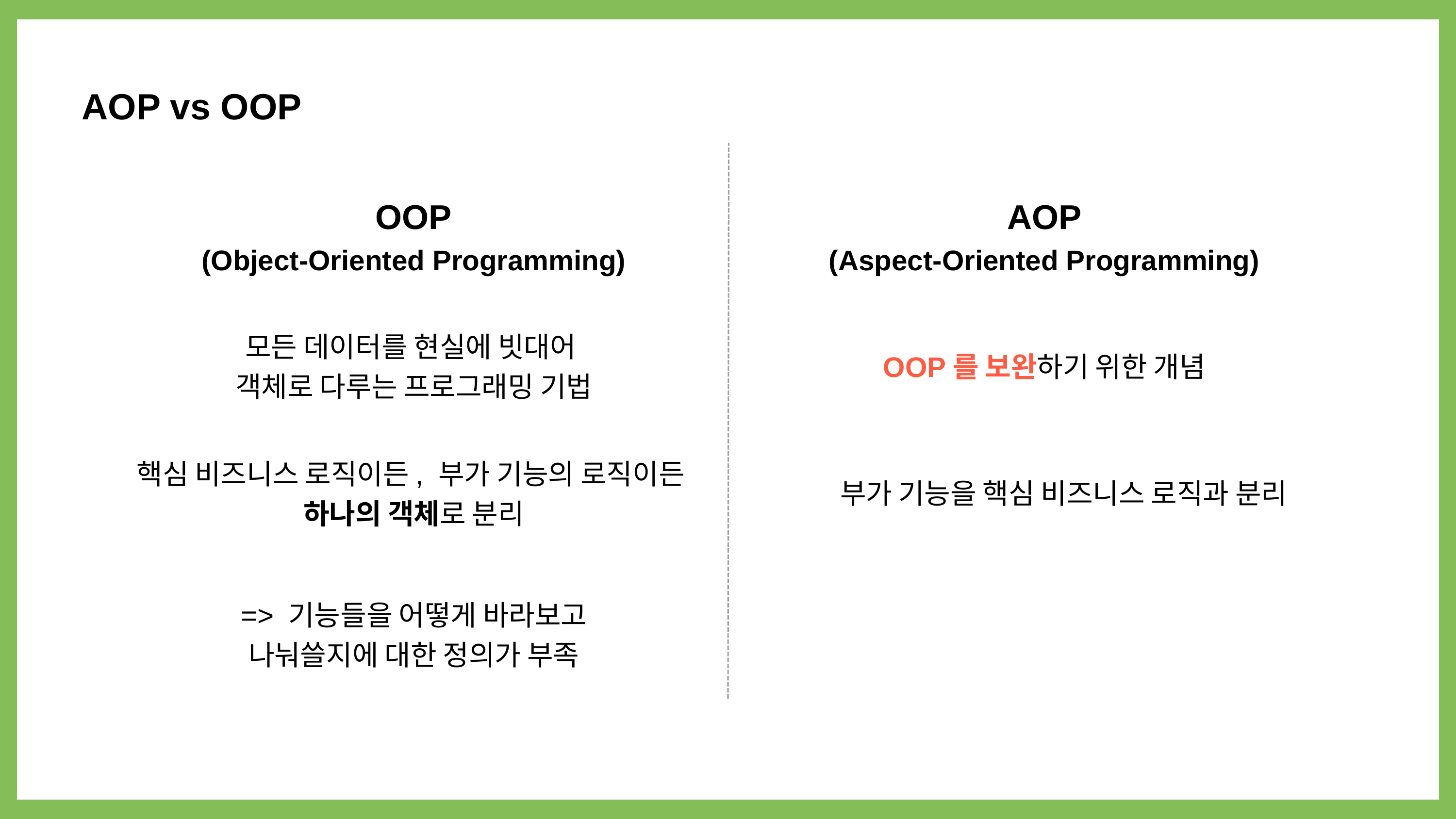

AOP vs OOP

OOP
(Object-Oriented Programming)
AOP
(Aspect-Oriented Programming)
모든 데이터를 현실에 빗대어
객체로 다루는 프로그래밍 기법
OOP를 보완하기 위한 개념
핵심 비즈니스 로직이든, 부가 기능의 로직이든
하나의 객체로 분리
부가 기능을 핵심 비즈니스 로직과 분리
=> 기능들을 어떻게 바라보고
나눠쓸지에 대한 정의가 부족